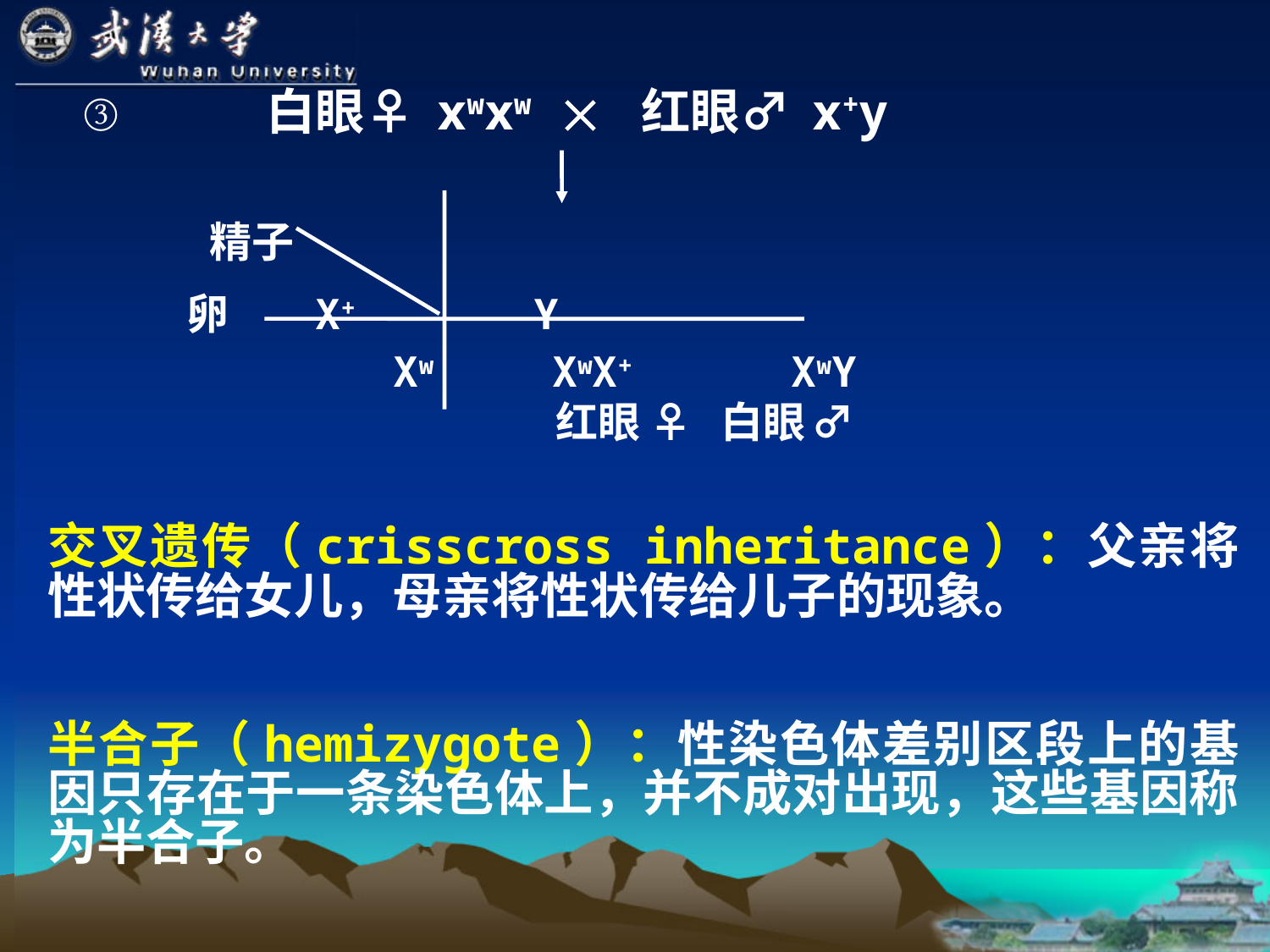

精子
           卵        X+            Y
          Xw        XwX+          XwY
                红眼 ♀   白眼 ♂

白眼♀ xwxw × 红眼♂ x+y
③

交叉遗传（crisscross inheritance）：父亲将性状传给女儿，母亲将性状传给儿子的现象。

半合子（hemizygote）：性染色体差别区段上的基因只存在于一条染色体上，并不成对出现，这些基因称为半合子。